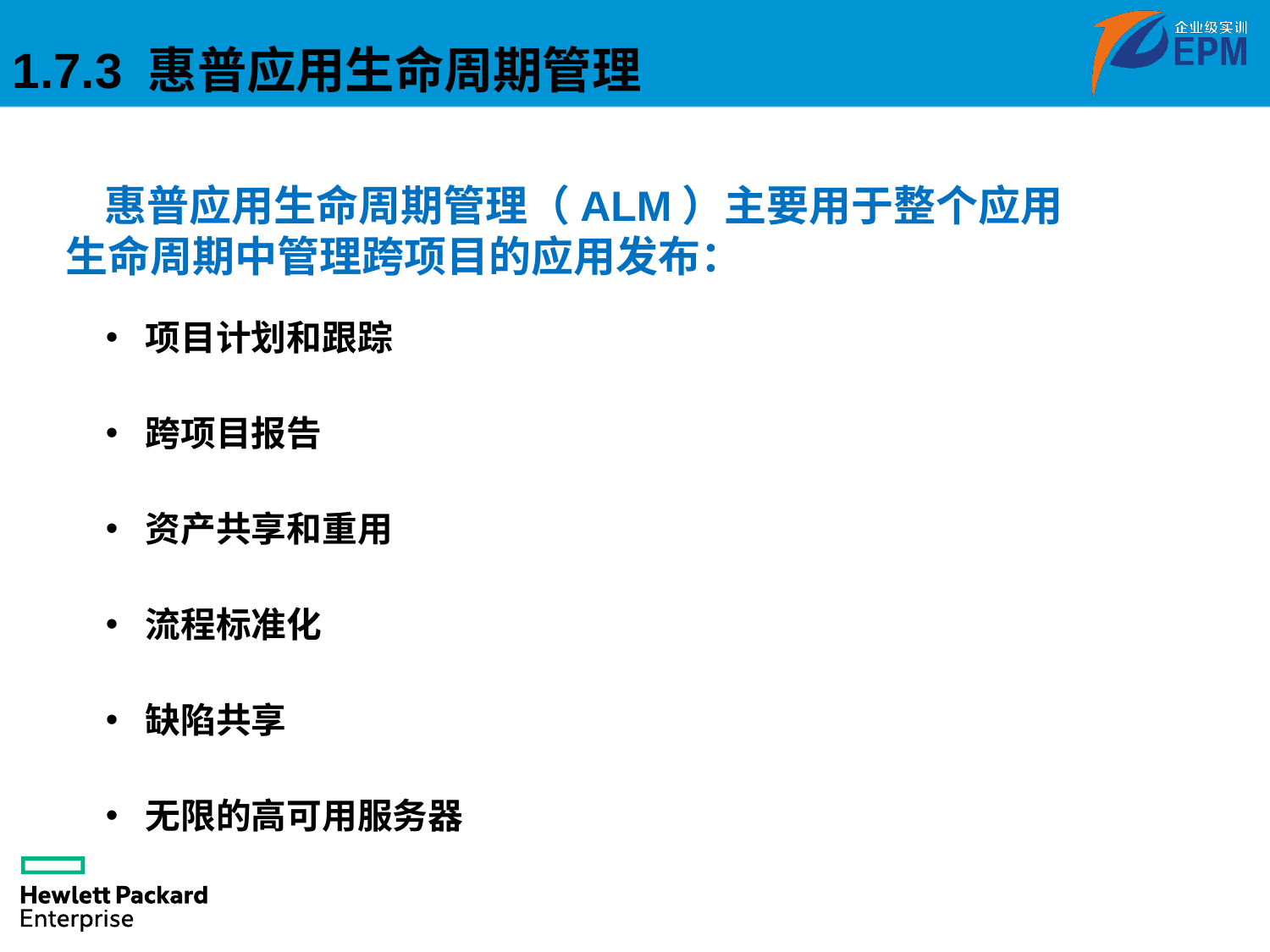

1.7.3 惠普应用生命周期管理
   惠普应用生命周期管理（ALM）主要用于整个应用生命周期中管理跨项目的应用发布：

项目计划和跟踪

跨项目报告

资产共享和重用

流程标准化

缺陷共享

无限的高可用服务器